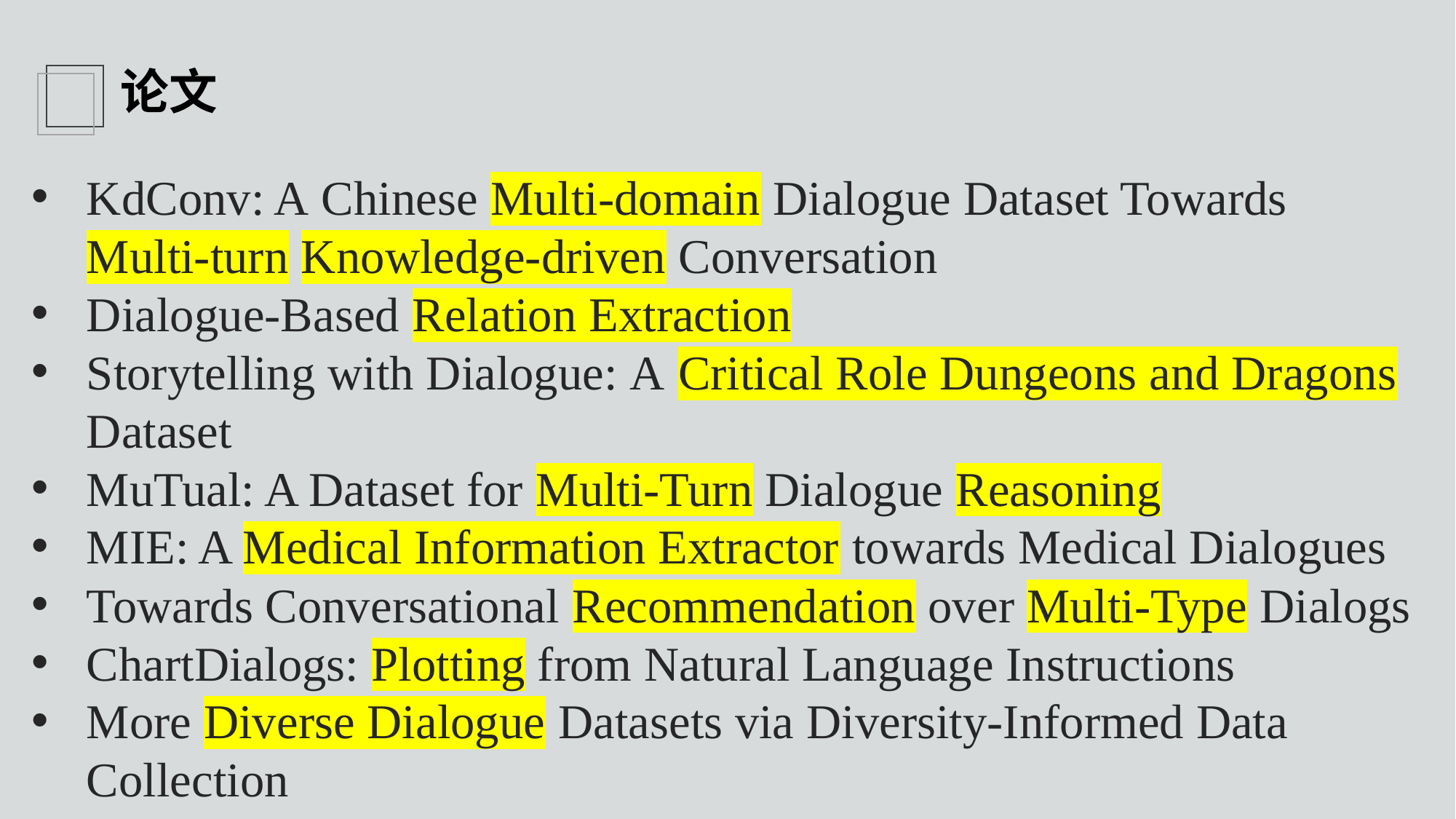

论文
KdConv: A Chinese Multi-domain Dialogue Dataset Towards Multi-turn Knowledge-driven Conversation
Dialogue-Based Relation Extraction
Storytelling with Dialogue: A Critical Role Dungeons and Dragons Dataset
MuTual: A Dataset for Multi-Turn Dialogue Reasoning
MIE: A Medical Information Extractor towards Medical Dialogues
Towards Conversational Recommendation over Multi-Type Dialogs
ChartDialogs: Plotting from Natural Language Instructions
More Diverse Dialogue Datasets via Diversity-Informed Data Collection